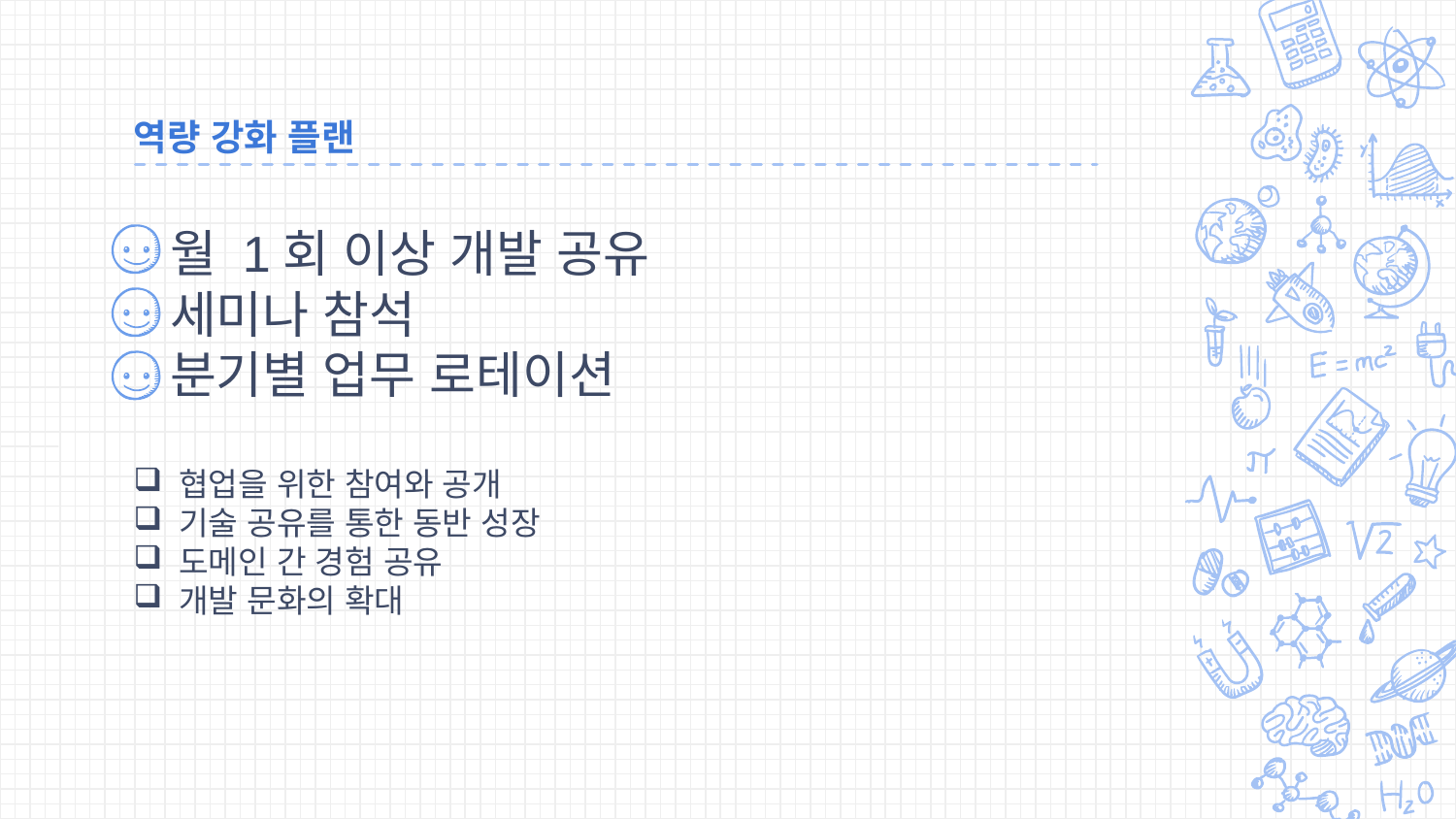

# 역량 강화 플랜
월 1회 이상 개발 공유
세미나 참석
분기별 업무 로테이션

협업을 위한 참여와 공개
기술 공유를 통한 동반 성장
도메인 간 경험 공유
개발 문화의 확대